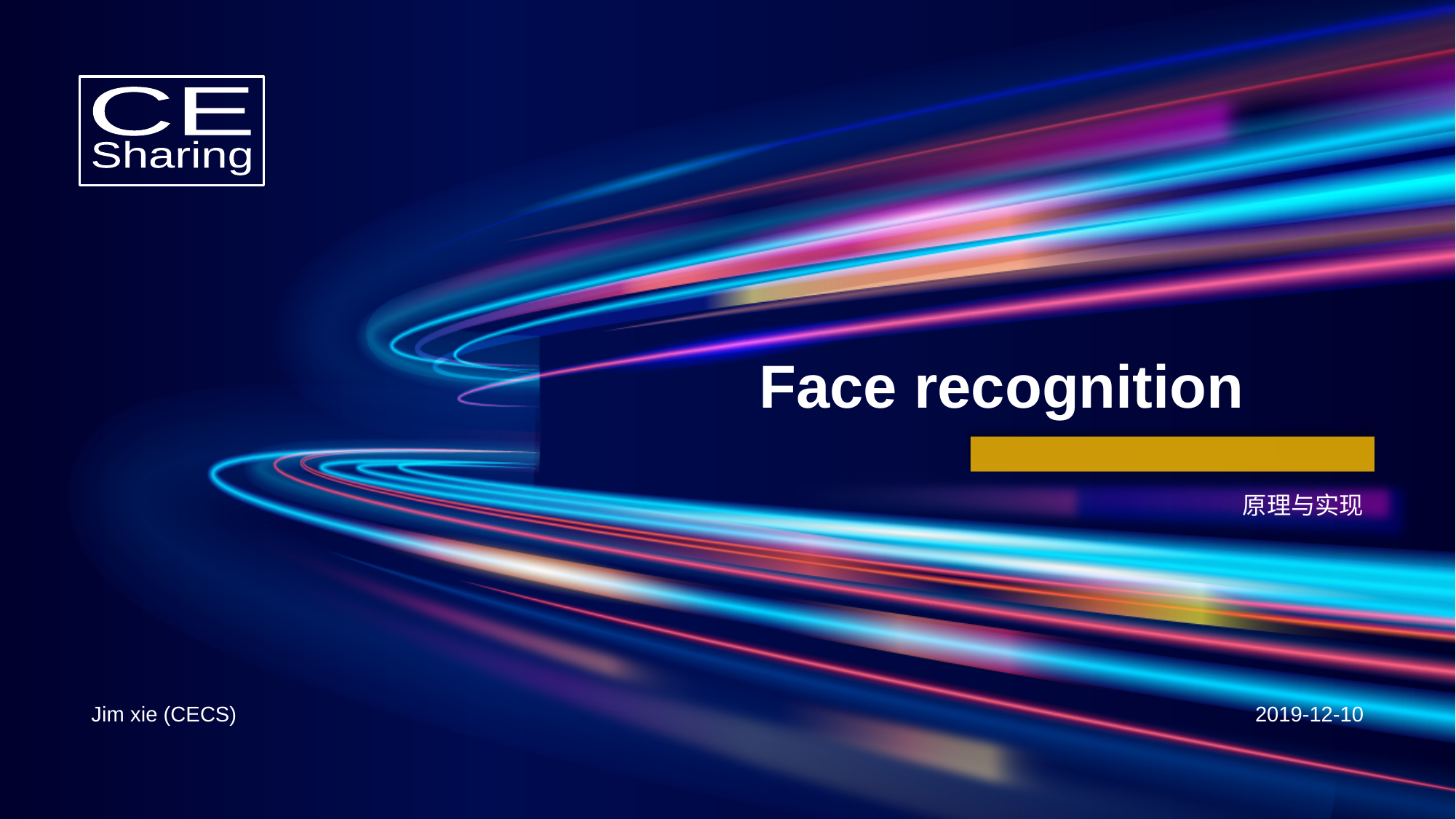

CE
Sharing
# Face recognition

原理与实现
Jim xie (CECS)
2019-12-10